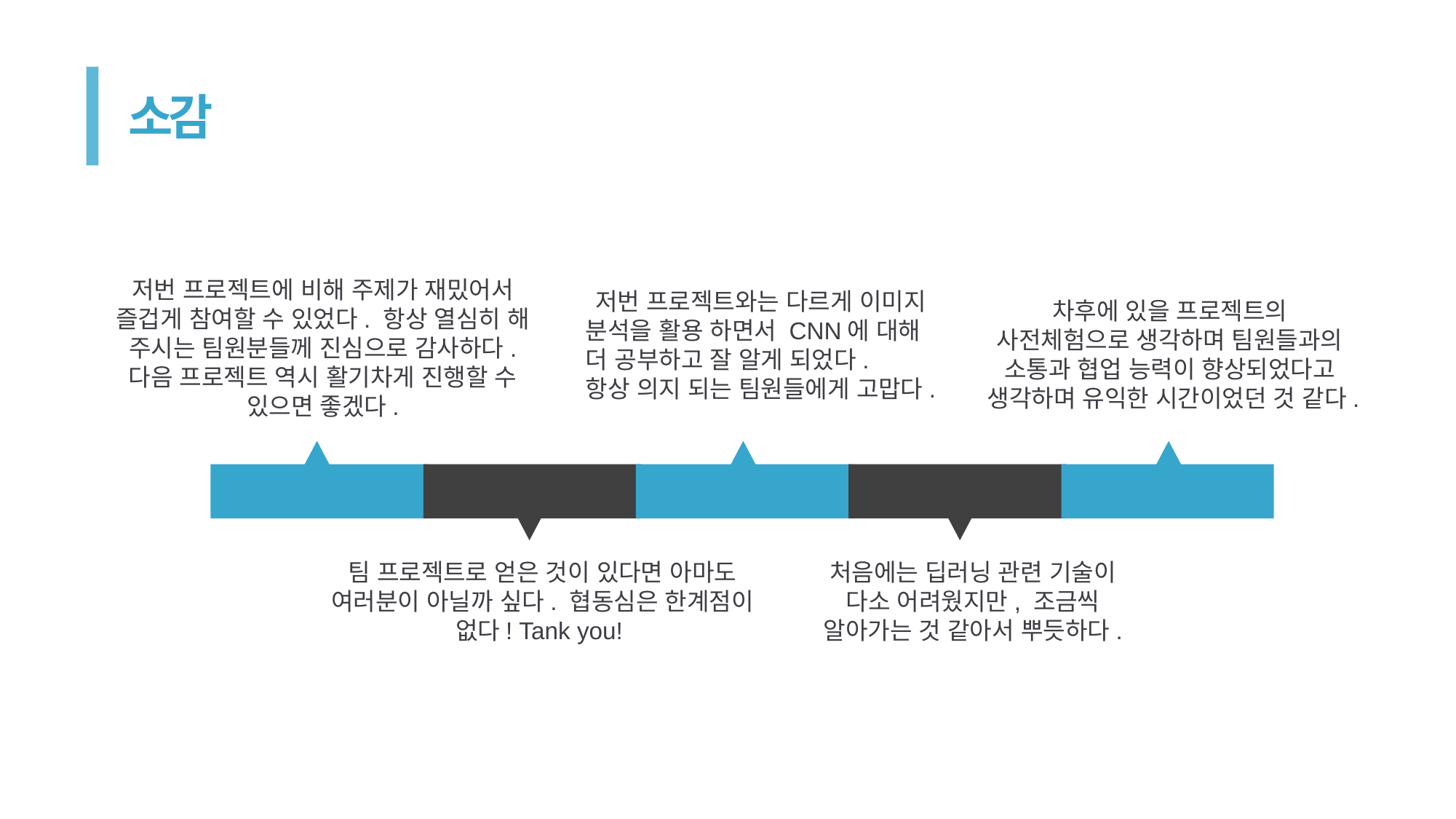

소감
저번 프로젝트에 비해 주제가 재밌어서 즐겁게 참여할 수 있었다. 항상 열심히 해 주시는 팀원분들께 진심으로 감사하다. 다음 프로젝트 역시 활기차게 진행할 수 있으면 좋겠다.
저번 프로젝트와는 다르게 이미지
분석을 활용 하면서 CNN에 대해
더 공부하고 잘 알게 되었다.
항상 의지 되는 팀원들에게 고맙다.
차후에 있을 프로젝트의 사전체험으로 생각하며 팀원들과의 소통과 협업 능력이 향상되었다고 생각하며 유익한 시간이었던 것 같다.

박영범
권승현
김예진
오병훈
최상준

처음에는 딥러닝 관련 기술이 다소 어려웠지만, 조금씩 알아가는 것 같아서 뿌듯하다.
팀 프로젝트로 얻은 것이 있다면 아마도 여러분이 아닐까 싶다. 협동심은 한계점이 없다! Tank you!